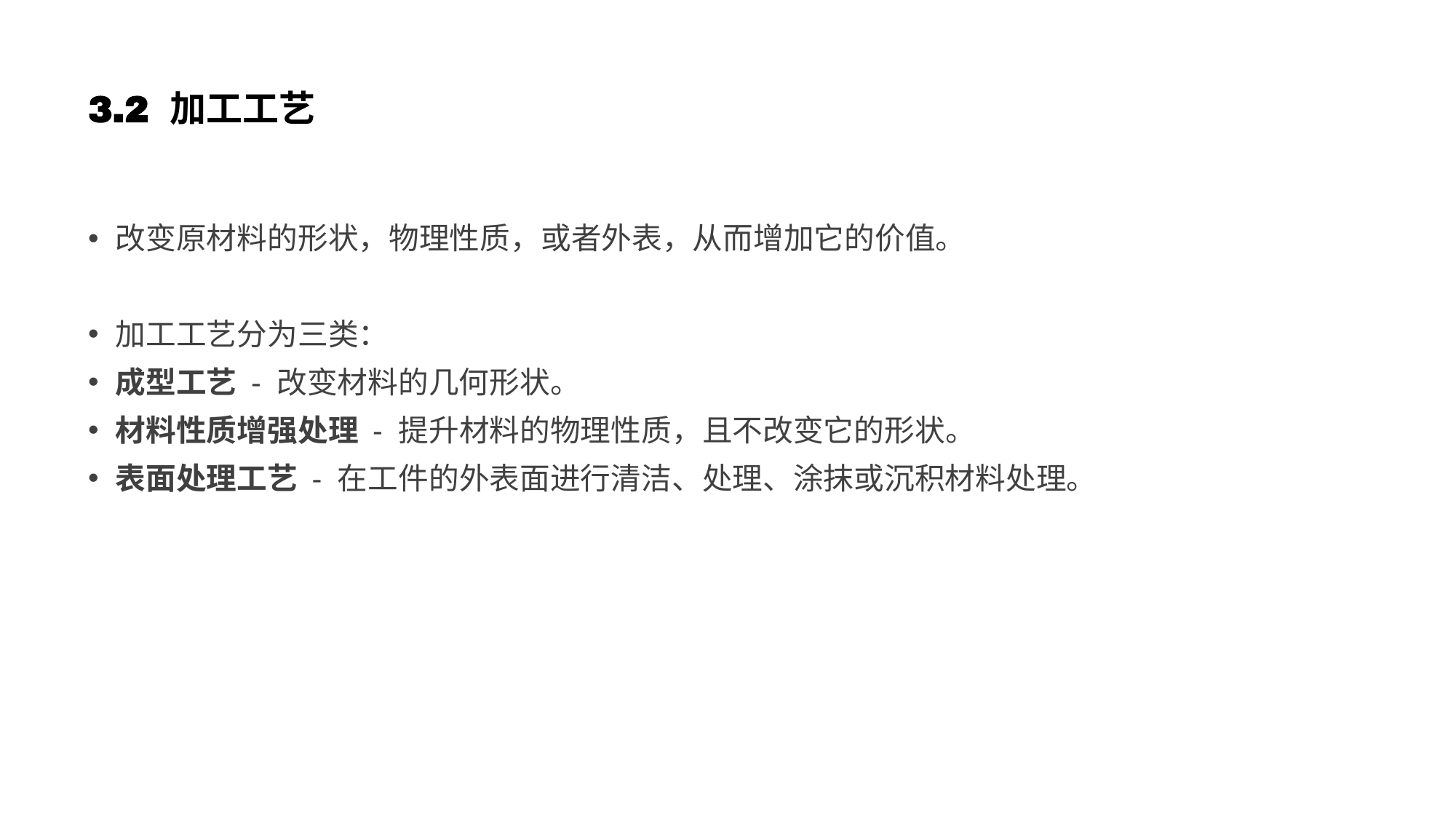

# 3.2 加工工艺
改变原材料的形状，物理性质，或者外表，从而增加它的价值。

加工工艺分为三类：
成型工艺 - 改变材料的几何形状。
材料性质增强处理 - 提升材料的物理性质，且不改变它的形状。
表面处理工艺 - 在工件的外表面进行清洁、处理、涂抹或沉积材料处理。